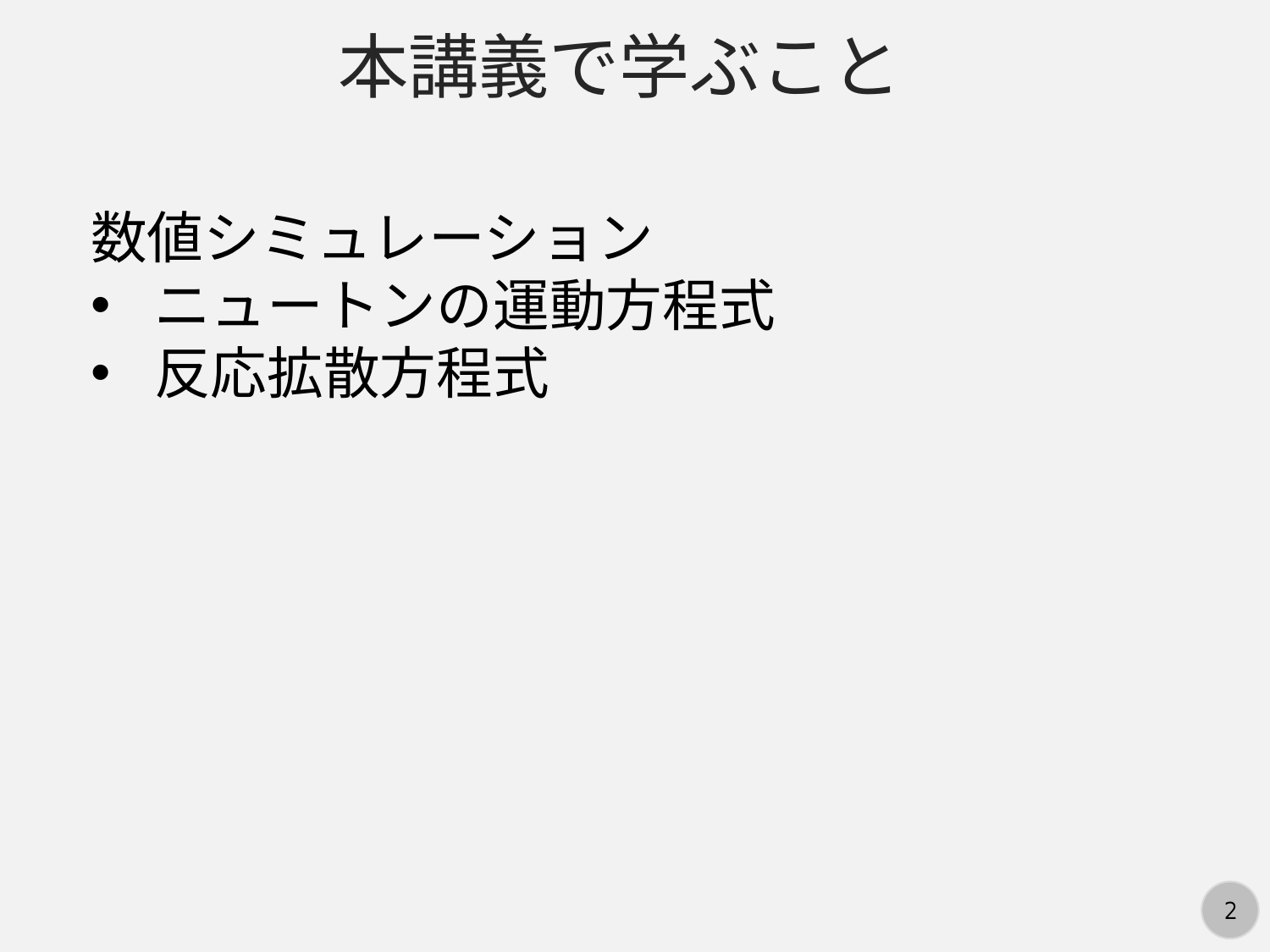

本講義で学ぶこと
数値シミュレーション
ニュートンの運動方程式
反応拡散方程式